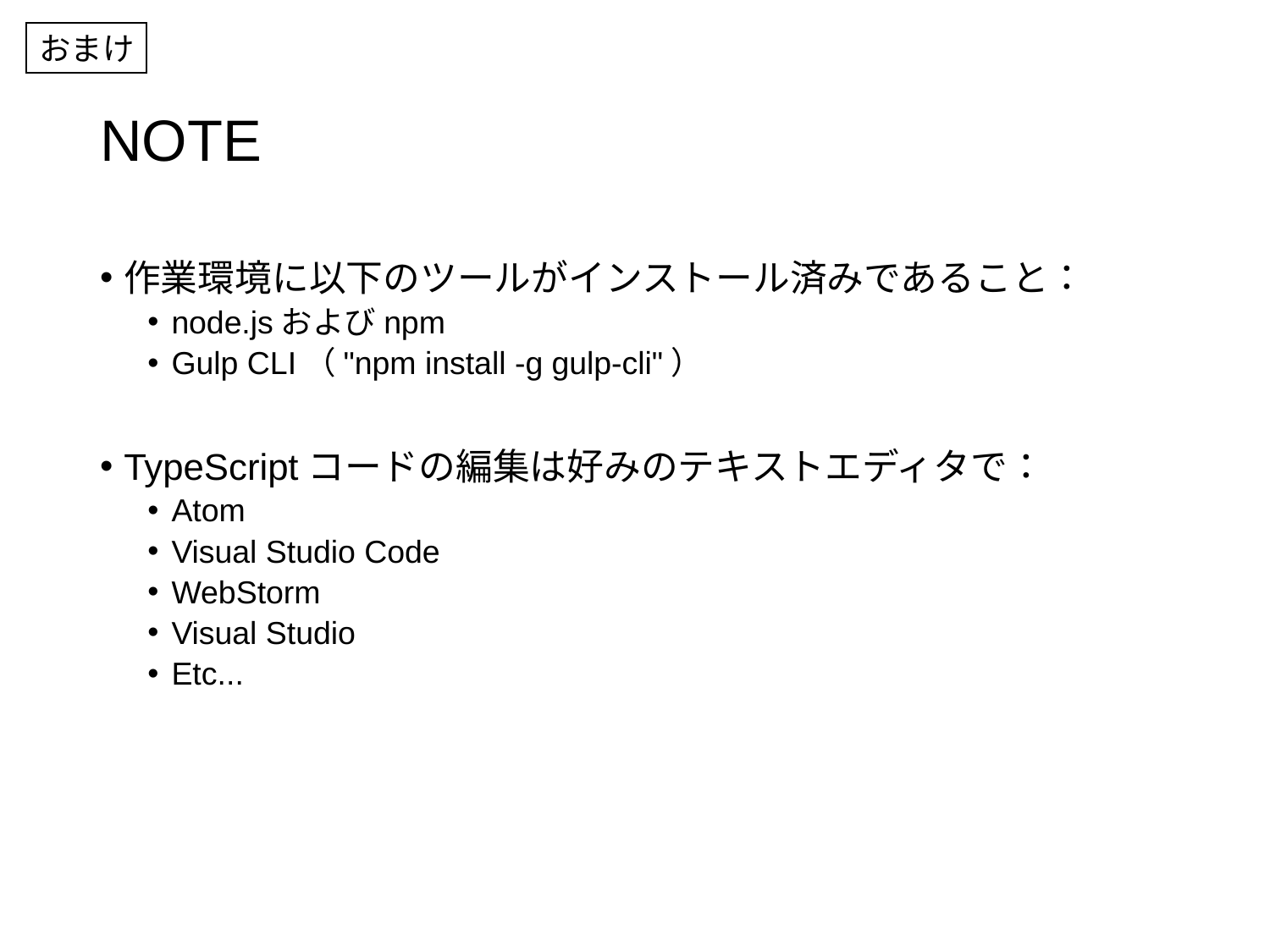

おまけ
# NOTE
作業環境に以下のツールがインストール済みであること：
node.jsおよびnpm
Gulp CLI（"npm install -g gulp-cli"）

TypeScriptコードの編集は好みのテキストエディタで：
Atom
Visual Studio Code
WebStorm
Visual Studio
Etc...